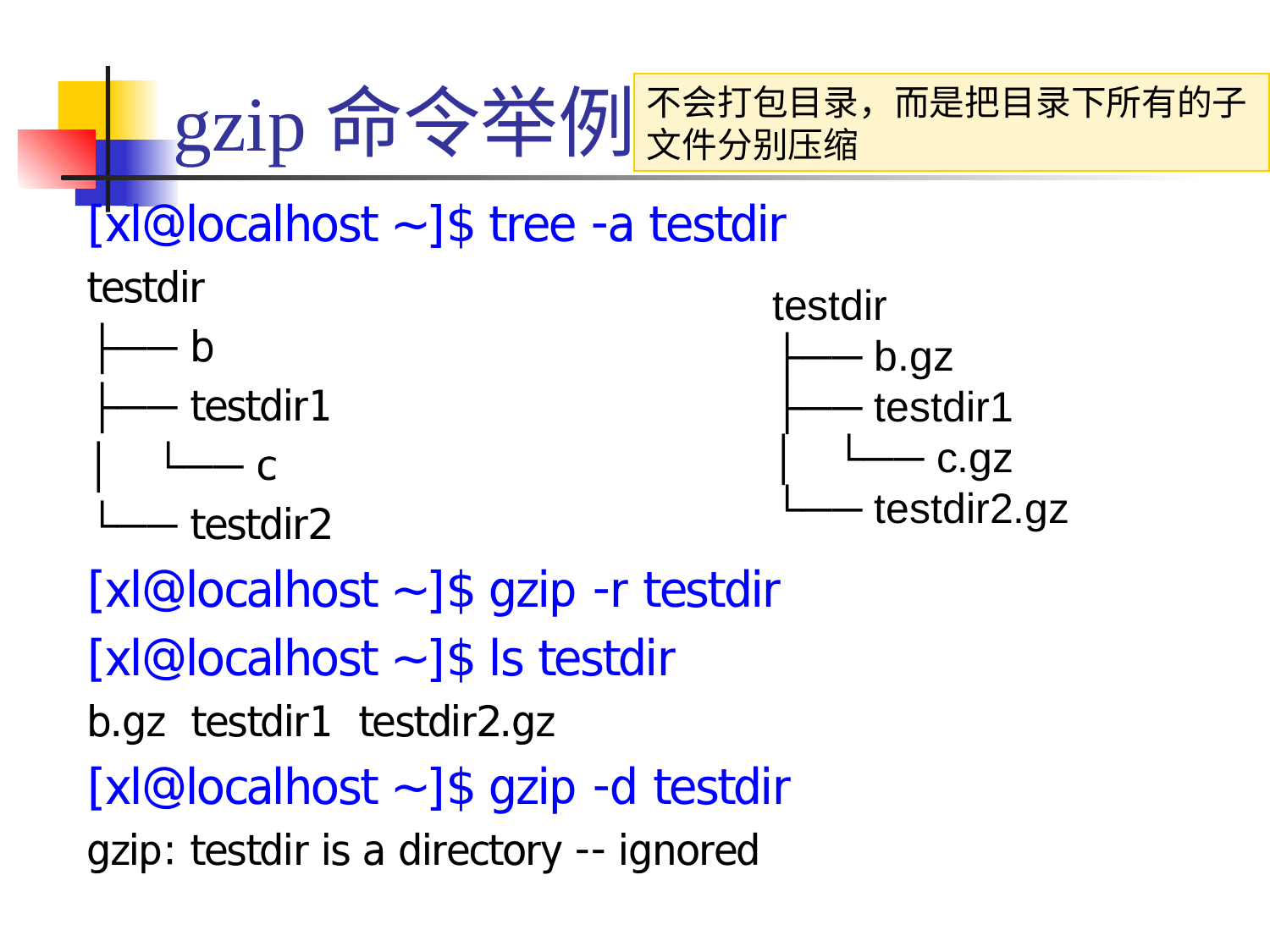

# gzip命令举例
不会打包目录，而是把目录下所有的子文件分别压缩
[xl@localhost ~]$ tree -a testdir
testdir
├── b
├── testdir1
│   └── c
└── testdir2
[xl@localhost ~]$ gzip -r testdir
[xl@localhost ~]$ ls testdir
b.gz  testdir1  testdir2.gz
[xl@localhost ~]$ gzip -d testdir
gzip: testdir is a directory -- ignored

testdir
├── b.gz
├── testdir1
│   └── c.gz
└── testdir2.gz